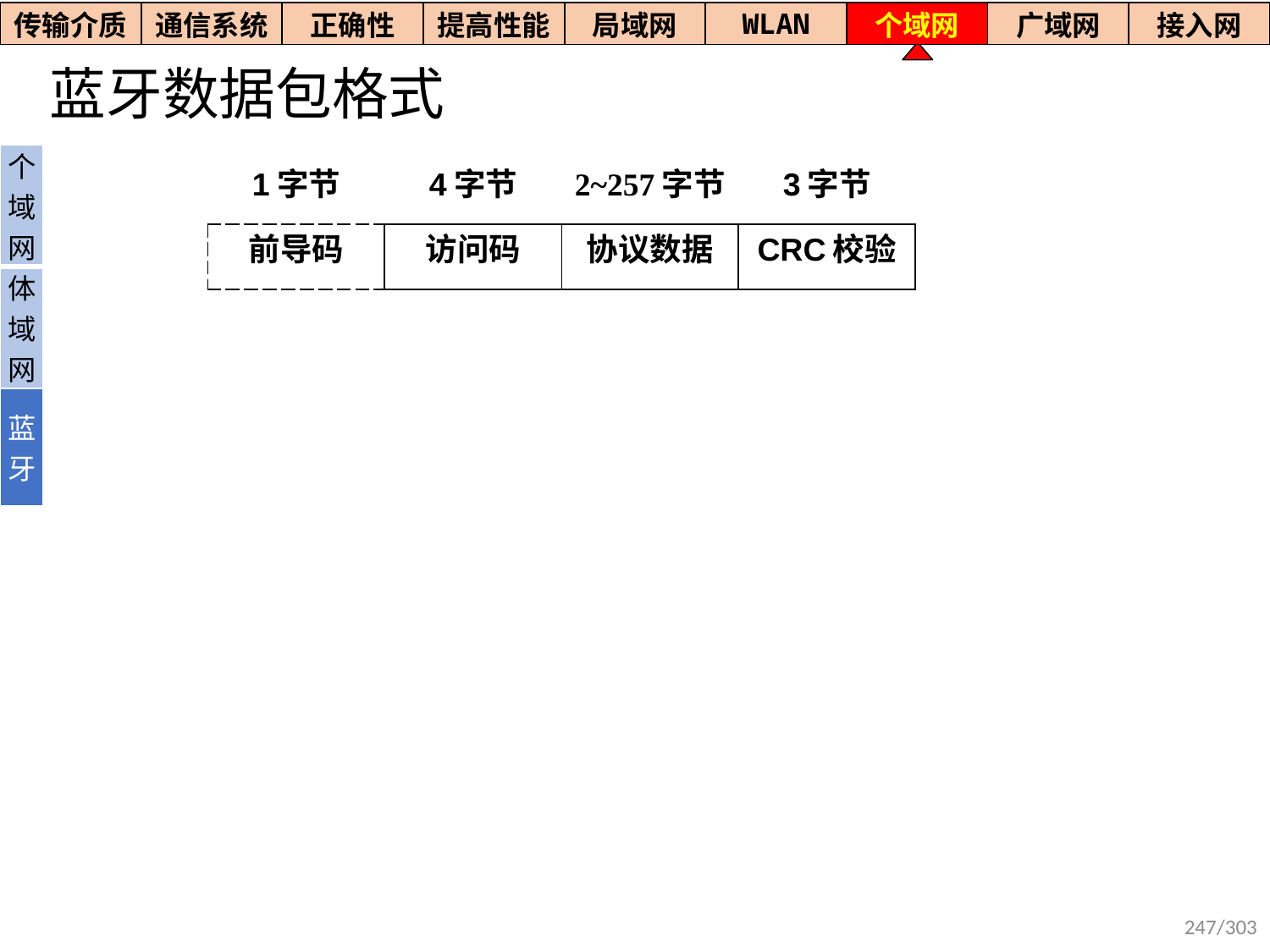

| 传输介质 | 通信系统 | 正确性 | 提高性能 | 局域网 | WLAN | 个域网 | 广域网 | 接入网 |
| --- | --- | --- | --- | --- | --- | --- | --- | --- |

# 蓝牙数据包格式

| 个域网 |
| --- |
| 体域网 |
| 蓝牙 |
| 1字节 | 4字节 | 2~257字节 | 3字节 |
| --- | --- | --- | --- |
| 前导码 | 访问码 | 协议数据 | CRC校验 |
247/303